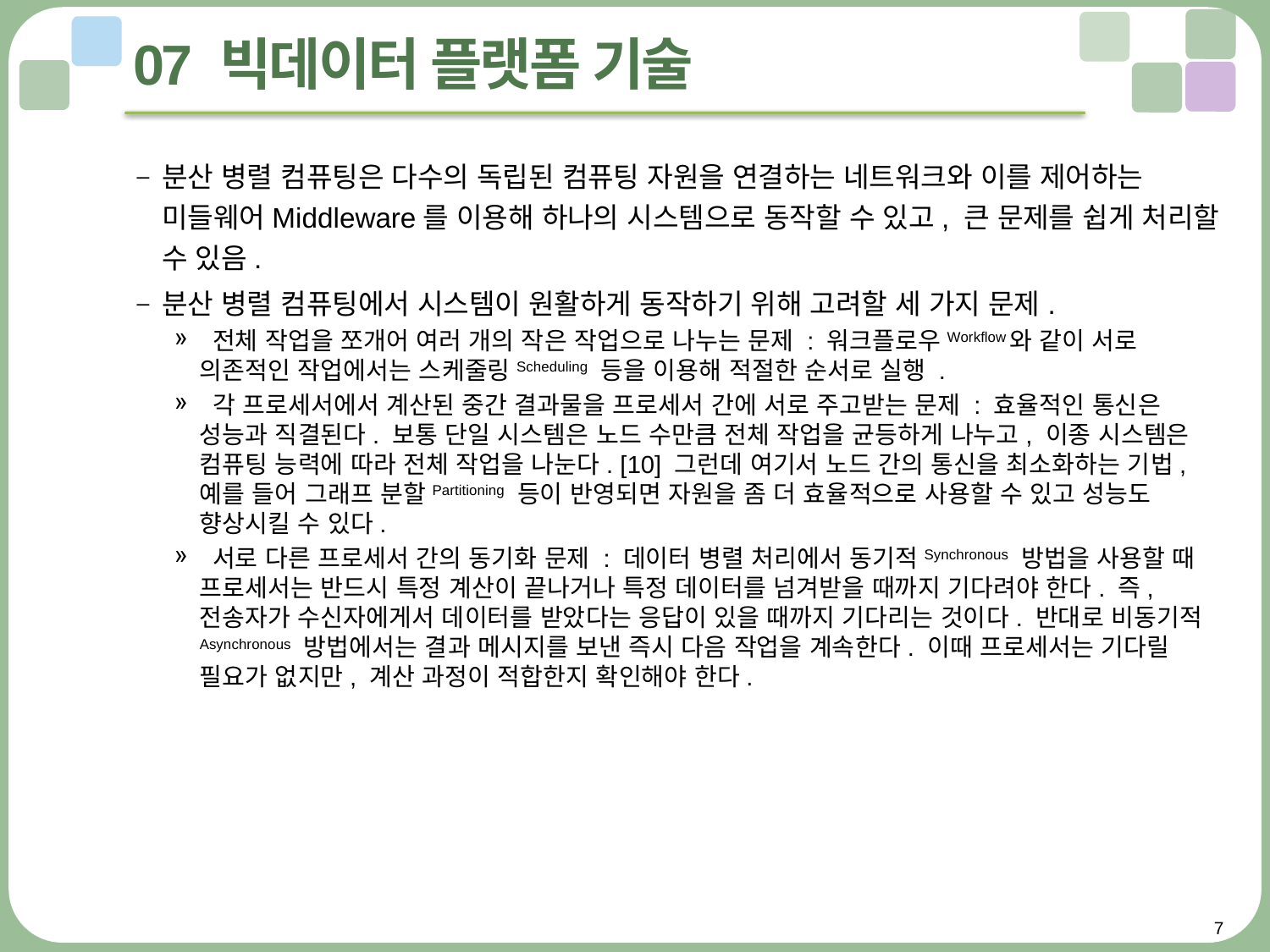

# 07 빅데이터 플랫폼 기술
분산 병렬 컴퓨팅은 다수의 독립된 컴퓨팅 자원을 연결하는 네트워크와 이를 제어하는 미들웨어Middleware를 이용해 하나의 시스템으로 동작할 수 있고, 큰 문제를 쉽게 처리할 수 있음.
분산 병렬 컴퓨팅에서 시스템이 원활하게 동작하기 위해 고려할 세 가지 문제.
 전체 작업을 쪼개어 여러 개의 작은 작업으로 나누는 문제 : 워크플로우Workflow와 같이 서로 의존적인 작업에서는 스케줄링Scheduling 등을 이용해 적절한 순서로 실행 .
 각 프로세서에서 계산된 중간 결과물을 프로세서 간에 서로 주고받는 문제 : 효율적인 통신은 성능과 직결된다. 보통 단일 시스템은 노드 수만큼 전체 작업을 균등하게 나누고, 이종 시스템은 컴퓨팅 능력에 따라 전체 작업을 나눈다. [10] 그런데 여기서 노드 간의 통신을 최소화하는 기법, 예를 들어 그래프 분할Partitioning 등이 반영되면 자원을 좀 더 효율적으로 사용할 수 있고 성능도 향상시킬 수 있다.
 서로 다른 프로세서 간의 동기화 문제 : 데이터 병렬 처리에서 동기적Synchronous 방법을 사용할 때 프로세서는 반드시 특정 계산이 끝나거나 특정 데이터를 넘겨받을 때까지 기다려야 한다. 즉, 전송자가 수신자에게서 데이터를 받았다는 응답이 있을 때까지 기다리는 것이다. 반대로 비동기적Asynchronous 방법에서는 결과 메시지를 보낸 즉시 다음 작업을 계속한다. 이때 프로세서는 기다릴 필요가 없지만, 계산 과정이 적합한지 확인해야 한다.